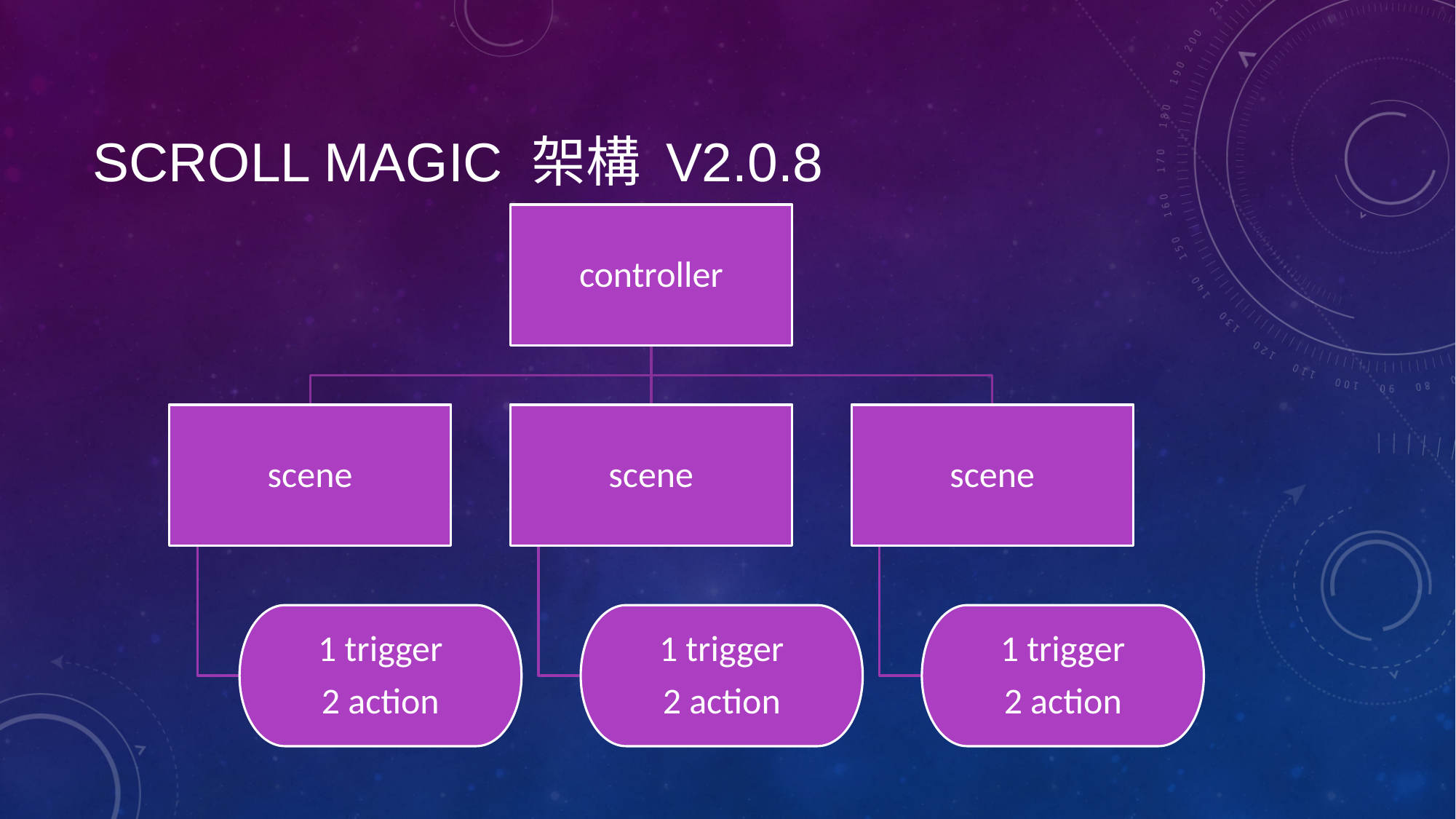

# Scroll magic 架構 V2.0.8
controller
scene
1 trigger
2 action
scene
1 trigger
2 action
scene
1 trigger
2 action